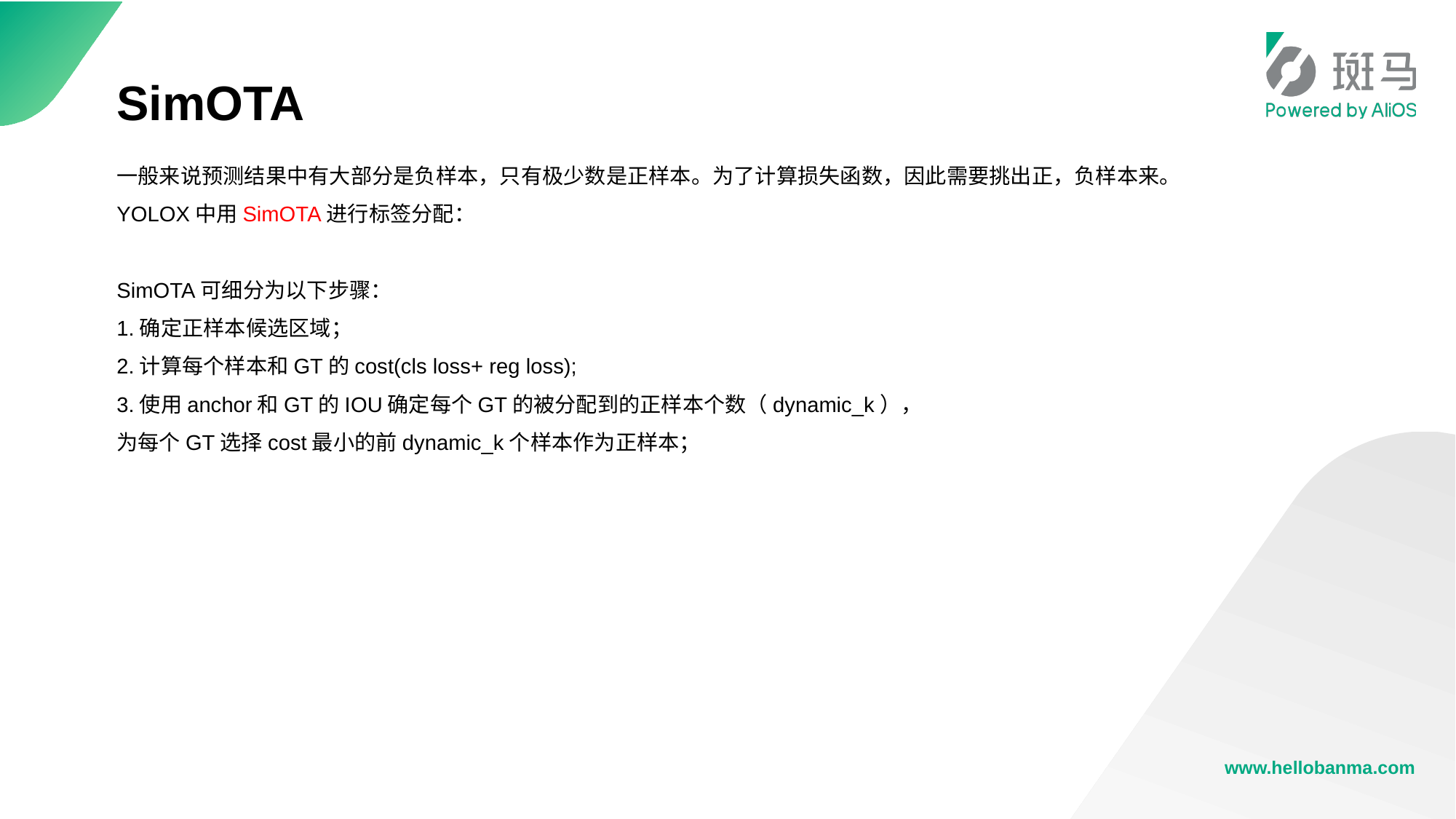

BBAAD9C20180234D78A0072836F0BA90E2B9B20115997BB0A9D98A36B1CC2B55AB4CBE38D1643B0A22492508C8462FEB79F921FA11D04BD11BBFC2F47D0E2BDA24FCC2AD2C26B6A794B424E76FD24A83DDFCE9B77D6F5F7458C6719F53592CB8DD86299FCE3
# SimOTA
一般来说预测结果中有大部分是负样本，只有极少数是正样本。为了计算损失函数，因此需要挑出正，负样本来。
YOLOX中用SimOTA进行标签分配：

SimOTA可细分为以下步骤：
1.确定正样本候选区域；
2.计算每个样本和GT的cost(cls loss+ reg loss);
3.使用anchor和GT的IOU确定每个GT的被分配到的正样本个数（dynamic_k），
为每个GT选择cost最小的前dynamic_k个样本作为正样本；